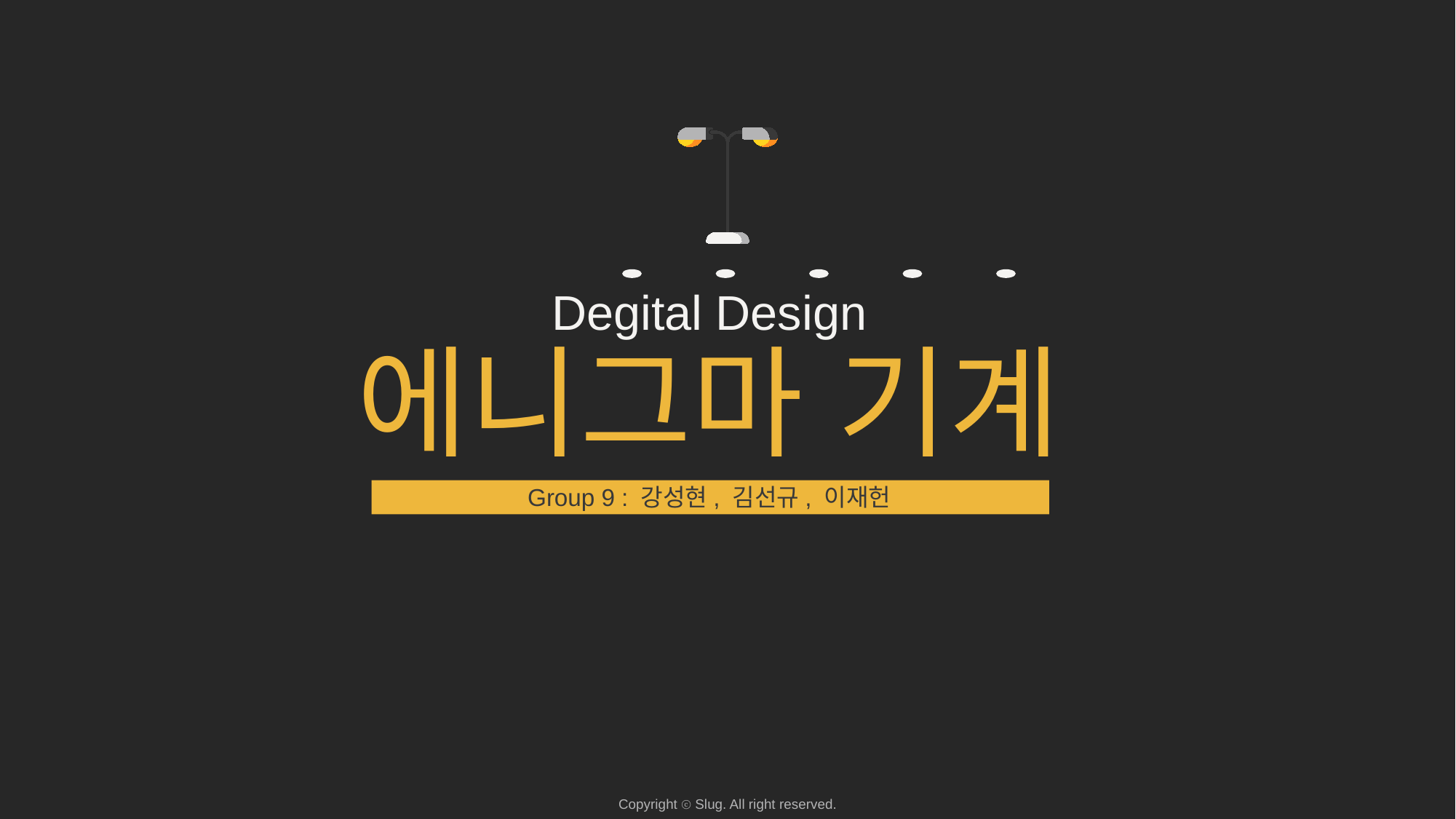

Degital Design
에니그마 기계
Group 9 : 강성현, 김선규, 이재헌

Copyright ⓒ Slug. All right reserved.